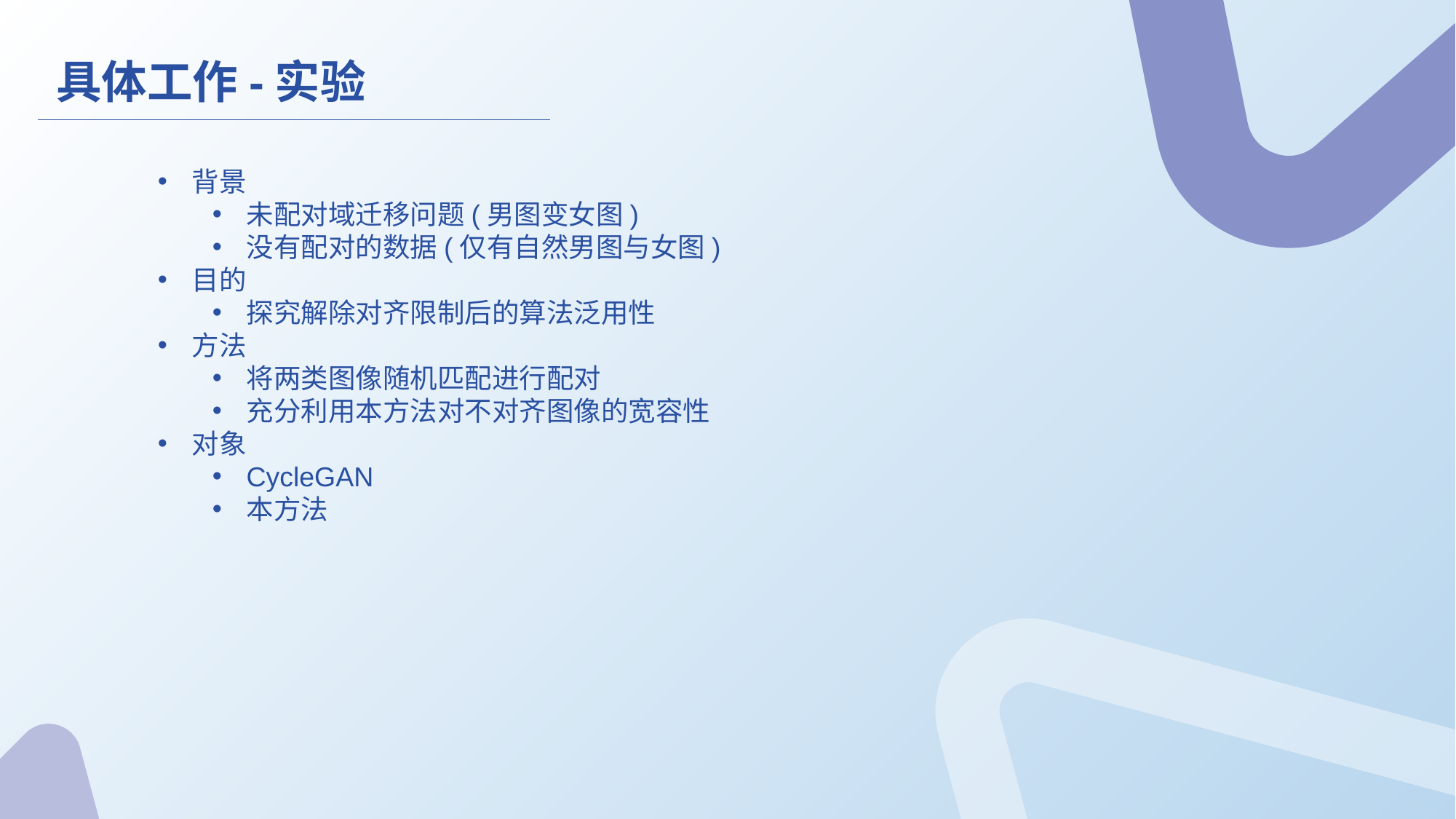

具体工作-实验
背景
未配对域迁移问题(男图变女图)
没有配对的数据(仅有自然男图与女图)
目的
探究解除对齐限制后的算法泛用性
方法
将两类图像随机匹配进行配对
充分利用本方法对不对齐图像的宽容性
对象
CycleGAN
本方法